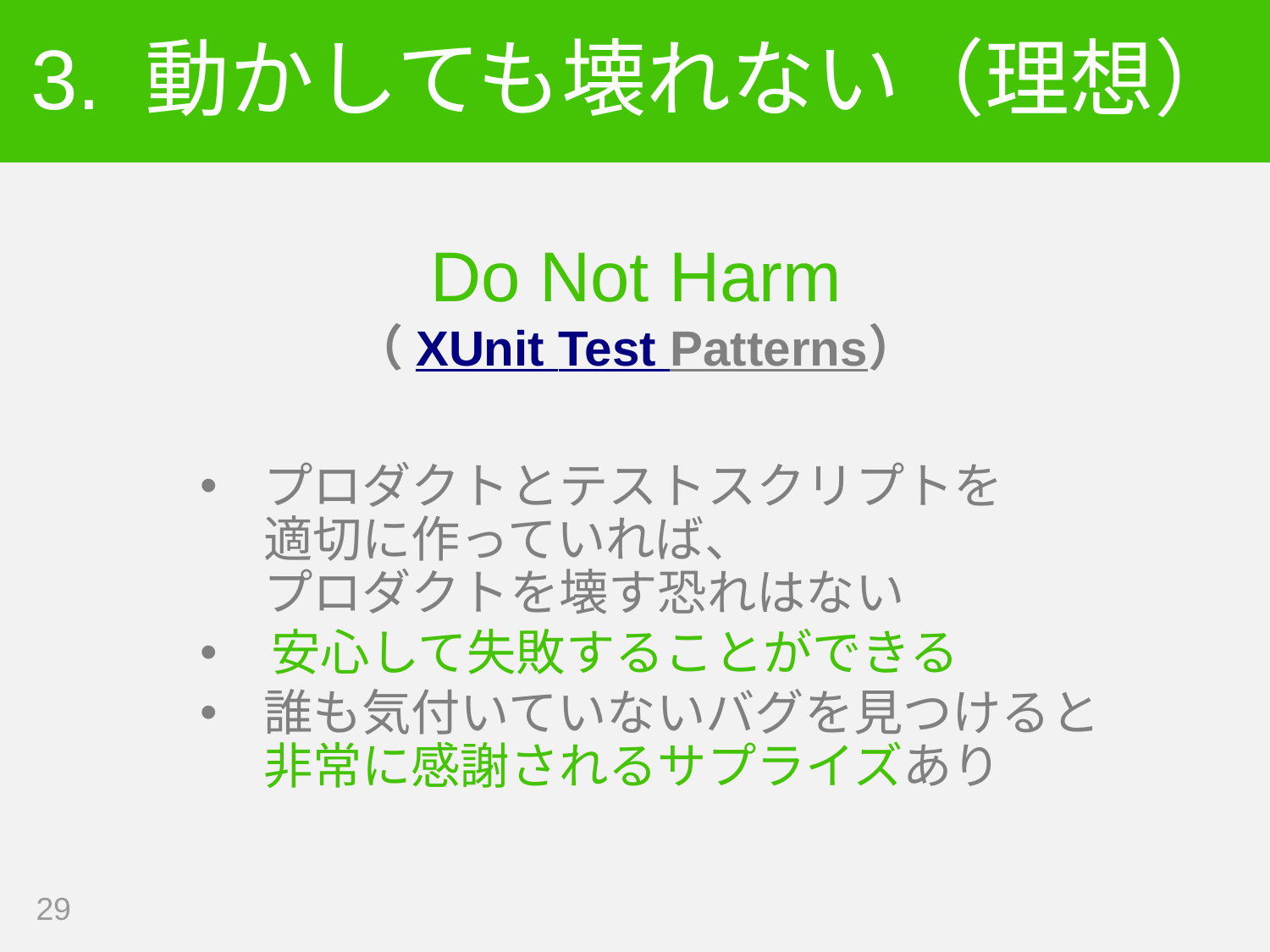

# 3. 動かしても壊れない（理想）
Do Not Harm
（XUnit Test Patterns）

プロダクトとテストスクリプトを
適切に作っていれば、
プロダクトを壊す恐れはない
 安心して失敗することができる
誰も気付いていないバグを見つけると
非常に感謝されるサプライズあり
29